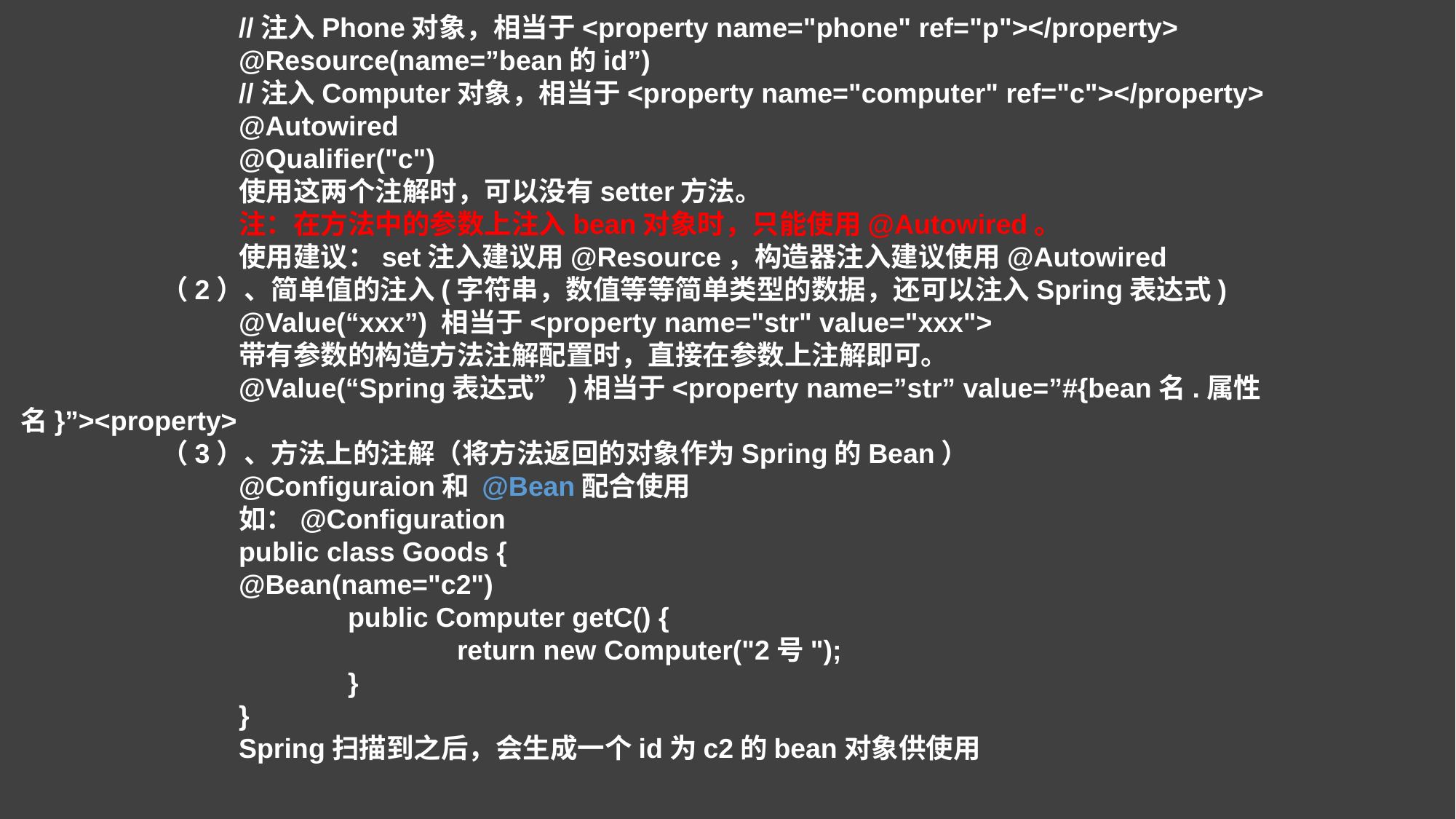

//注入Phone对象，相当于<property name="phone" ref="p"></property>
		@Resource(name=”bean的id”)
		//注入Computer对象，相当于<property name="computer" ref="c"></property>
		@Autowired
		@Qualifier("c")
	 	使用这两个注解时，可以没有setter方法。
		注：在方法中的参数上注入bean对象时，只能使用@Autowired。
		使用建议：set注入建议用@Resource，构造器注入建议使用@Autowired
	    （2）、简单值的注入(字符串，数值等等简单类型的数据，还可以注入Spring表达式)
		@Value(“xxx”) 相当于<property name="str" value="xxx">
		带有参数的构造方法注解配置时，直接在参数上注解即可。
		@Value(“Spring表达式”)相当于<property name=”str” value=”#{bean名.属性名}”><property>
	    （3）、方法上的注解（将方法返回的对象作为Spring的Bean）
		@Configuraion和 @Bean配合使用
		如：@Configuration
		public class Goods {
		@Bean(name="c2")
			public Computer getC() {
				return new Computer("2号");
			}
		}
		Spring扫描到之后，会生成一个id为c2的bean对象供使用